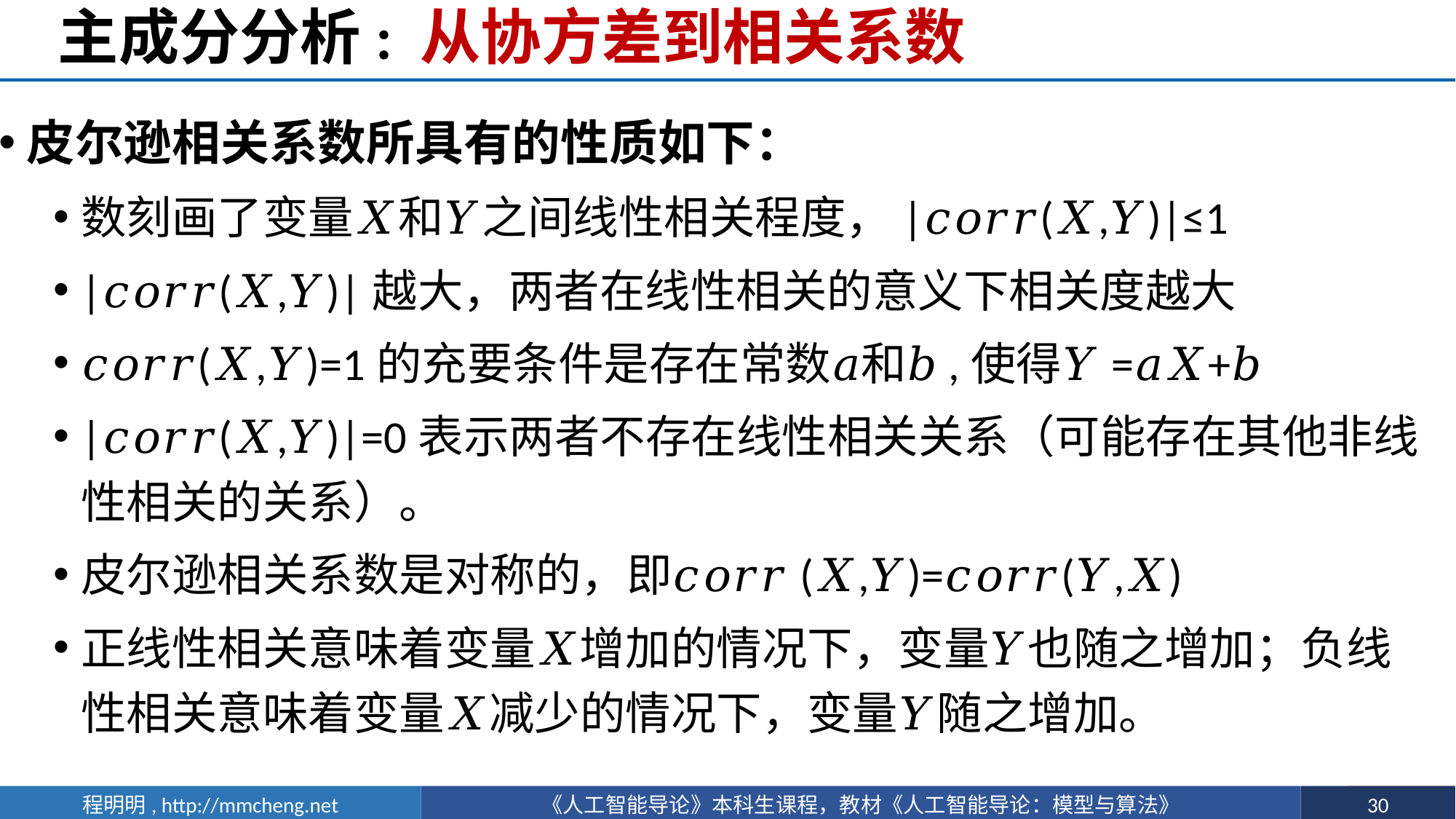

# 主成分分析: 从协方差到相关系数
皮尔逊相关系数所具有的性质如下：
数刻画了变量𝑋和𝑌之间线性相关程度，|𝑐𝑜𝑟𝑟(𝑋,𝑌)|≤1
|𝑐𝑜𝑟𝑟(𝑋,𝑌)|越大，两者在线性相关的意义下相关度越大
𝑐𝑜𝑟𝑟(𝑋,𝑌)=1的充要条件是存在常数𝑎和𝑏,使得𝑌=𝑎𝑋+𝑏
|𝑐𝑜𝑟𝑟(𝑋,𝑌)|=0表示两者不存在线性相关关系（可能存在其他非线性相关的关系）。
皮尔逊相关系数是对称的，即𝑐𝑜𝑟𝑟(𝑋,𝑌)=𝑐𝑜𝑟𝑟(𝑌,𝑋)
正线性相关意味着变量𝑋增加的情况下，变量𝑌也随之增加；负线性相关意味着变量𝑋减少的情况下，变量𝑌随之增加。